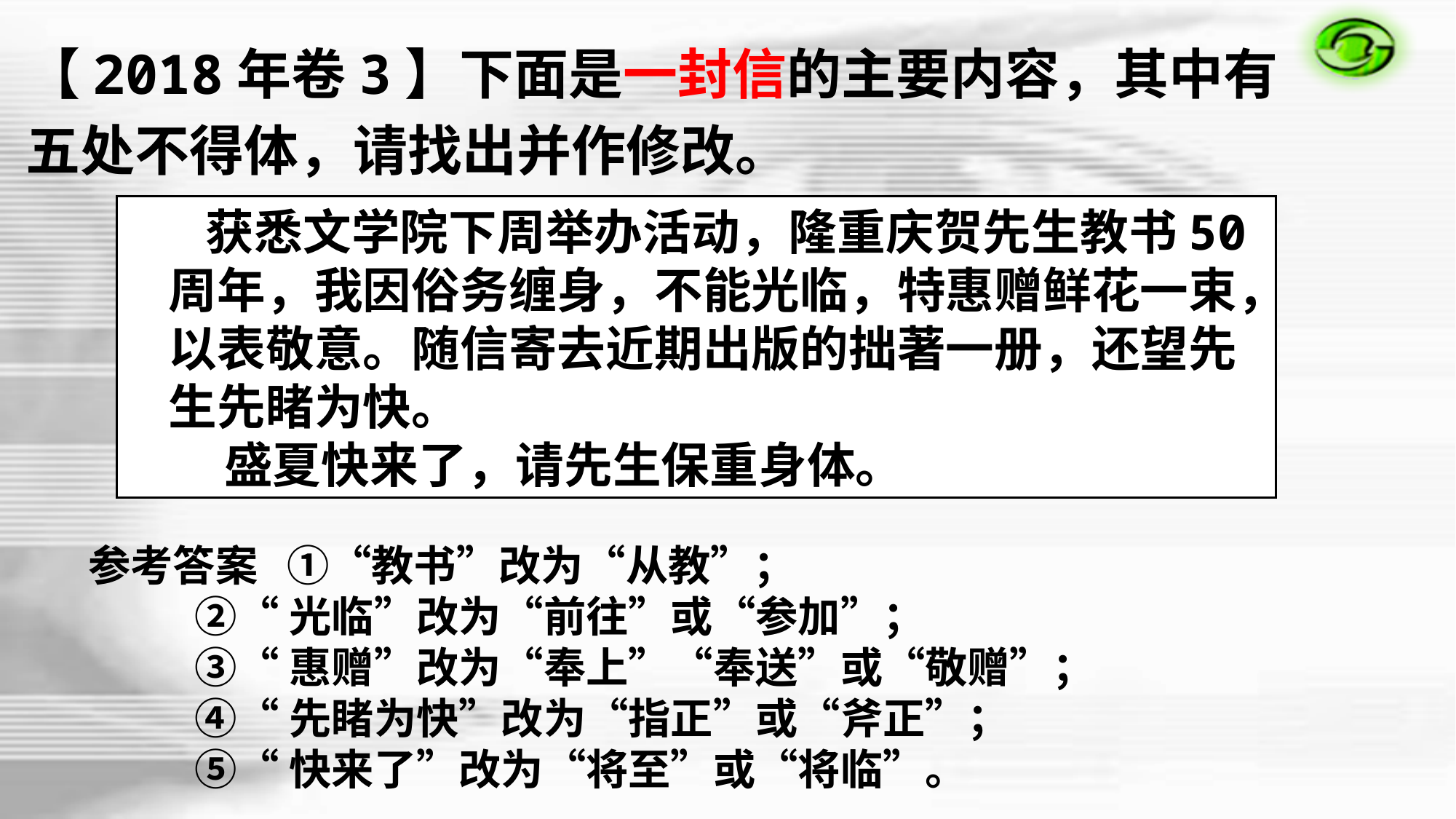

【2018年卷3】下面是一封信的主要内容，其中有
五处不得体，请找出并作修改。
      获悉文学院下周举办活动，隆重庆贺先生教书50周年，我因俗务缠身，不能光临，特惠赠鲜花一束，以表敬意。随信寄去近期出版的拙著一册，还望先生先睹为快。
     盛夏快来了，请先生保重身体。
参考答案   ①“教书”改为“从教”；
           ②“光临”改为“前往”或“参加”；
           ③“惠赠”改为“奉上”“奉送”或“敬赠”；
           ④“先睹为快”改为“指正”或“斧正”；
           ⑤“快来了”改为“将至”或“将临”。